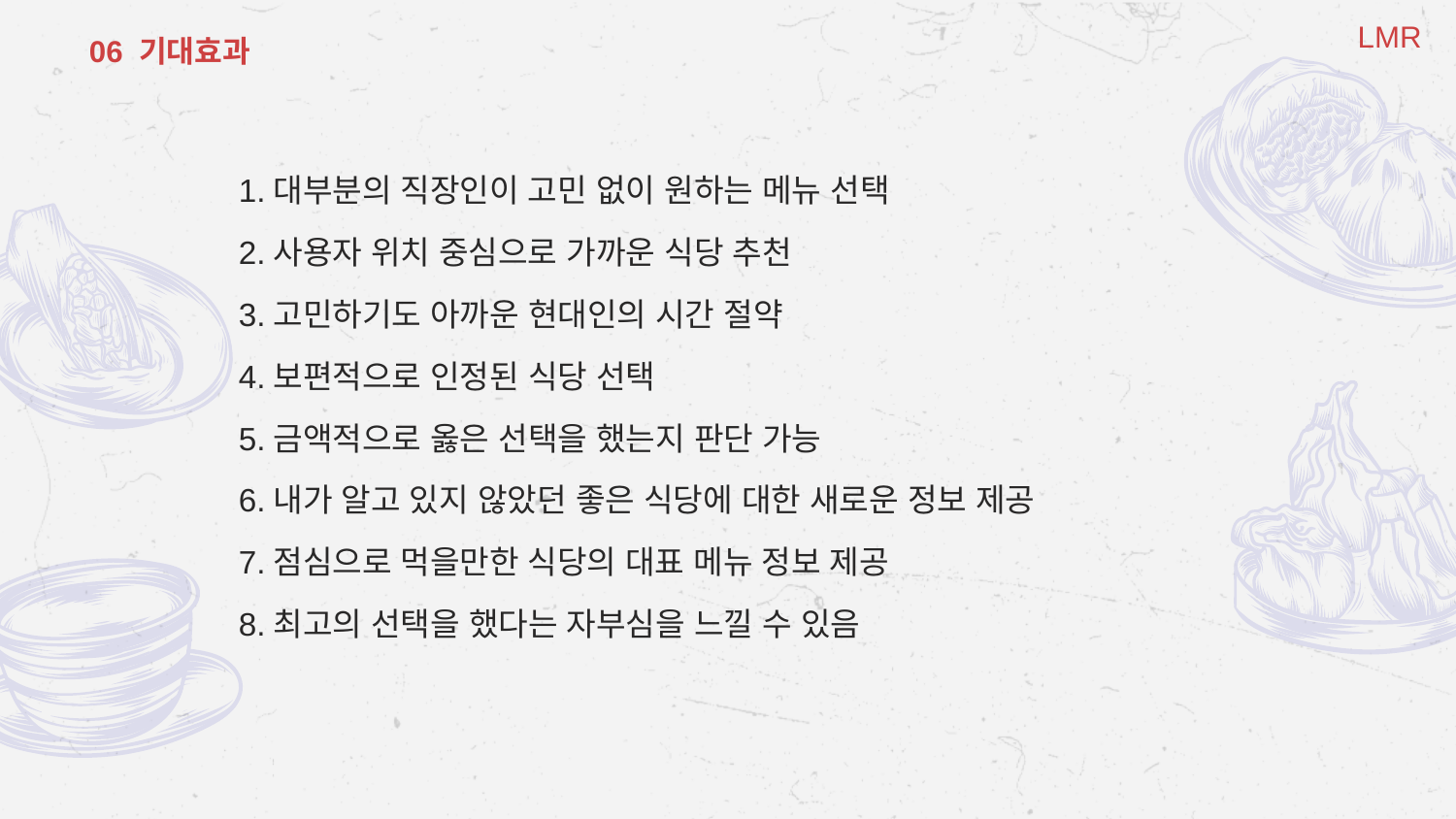

LMR
06 기대효과
1.대부분의 직장인이 고민 없이 원하는 메뉴 선택

2.사용자 위치 중심으로 가까운 식당 추천

3.고민하기도 아까운 현대인의 시간 절약

4.보편적으로 인정된 식당 선택

5.금액적으로 옳은 선택을 했는지 판단 가능

6.내가 알고 있지 않았던 좋은 식당에 대한 새로운 정보 제공

7.점심으로 먹을만한 식당의 대표 메뉴 정보 제공

8.최고의 선택을 했다는 자부심을 느낄 수 있음